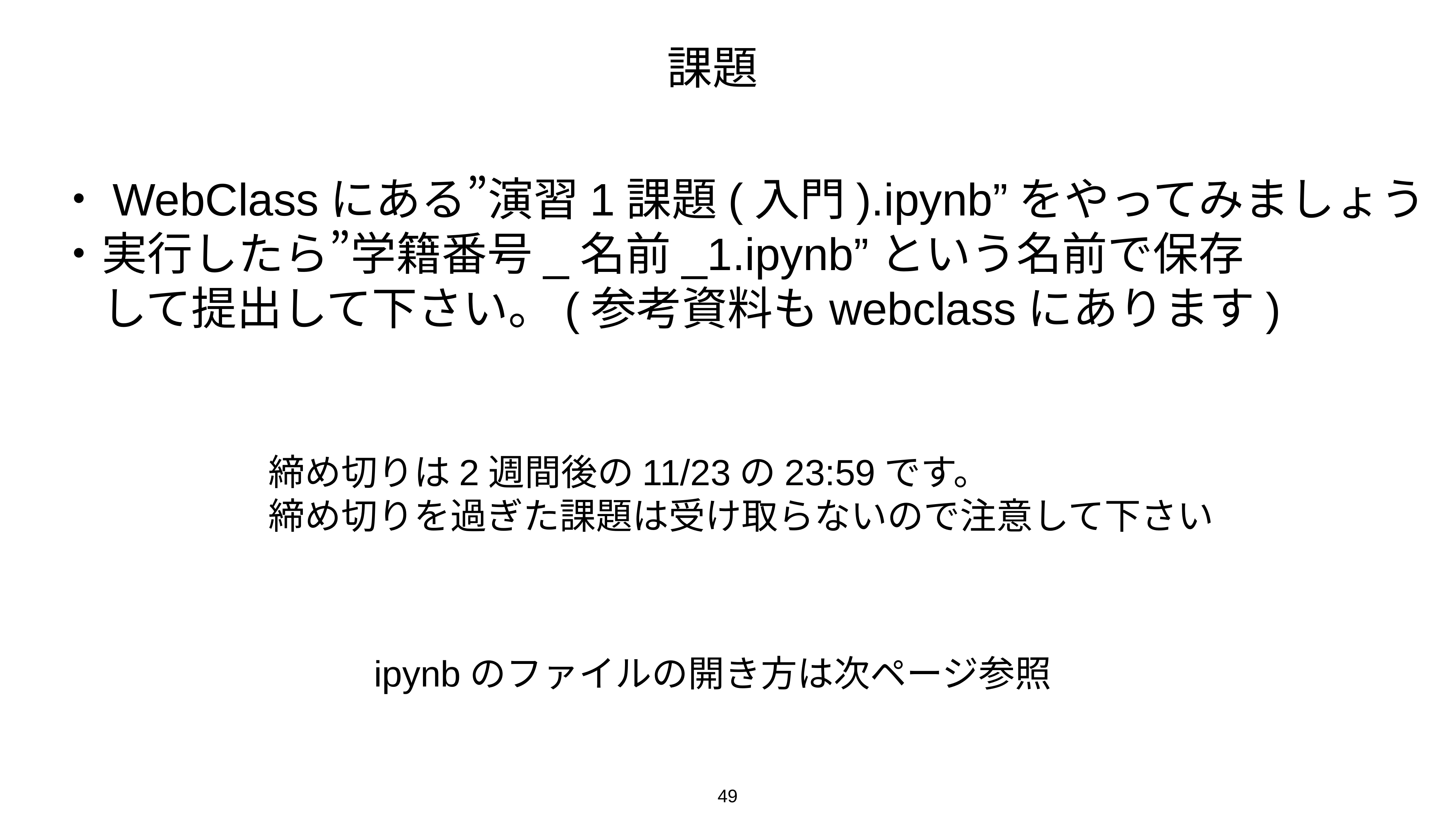

課題
・WebClassにある”演習1課題(入門).ipynb”をやってみましょう
・実行したら”学籍番号_名前_1.ipynb”という名前で保存
　して提出して下さい。(参考資料もwebclassにあります)
締め切りは2週間後の11/23の23:59です。
締め切りを過ぎた課題は受け取らないので注意して下さい
ipynbのファイルの開き方は次ページ参照
49